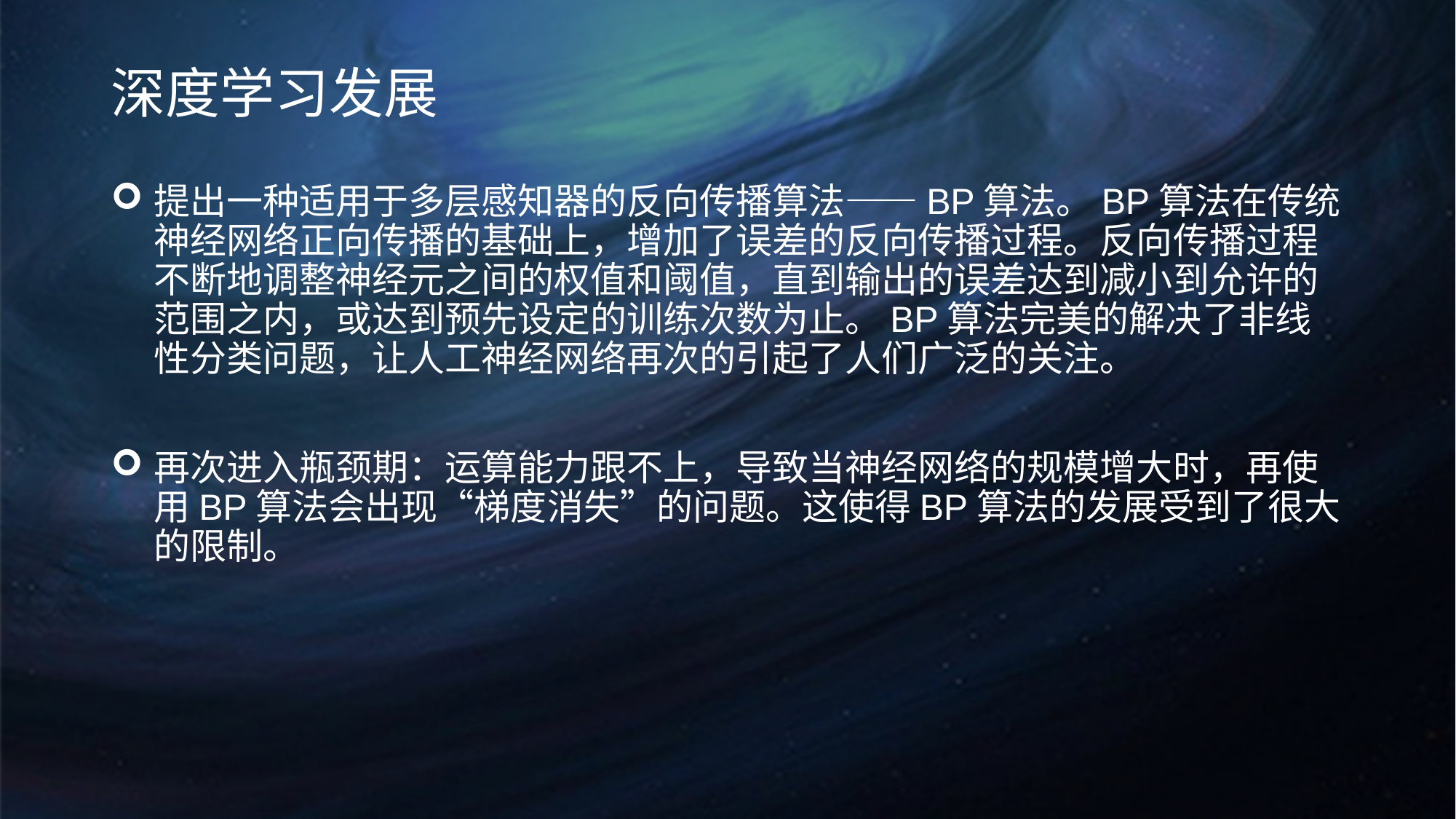

# 深度学习发展
提出一种适用于多层感知器的反向传播算法——BP算法。BP算法在传统神经网络正向传播的基础上，增加了误差的反向传播过程。反向传播过程不断地调整神经元之间的权值和阈值，直到输出的误差达到减小到允许的范围之内，或达到预先设定的训练次数为止。BP算法完美的解决了非线性分类问题，让人工神经网络再次的引起了人们广泛的关注。

再次进入瓶颈期：运算能力跟不上，导致当神经网络的规模增大时，再使用BP算法会出现“梯度消失”的问题。这使得BP算法的发展受到了很大的限制。